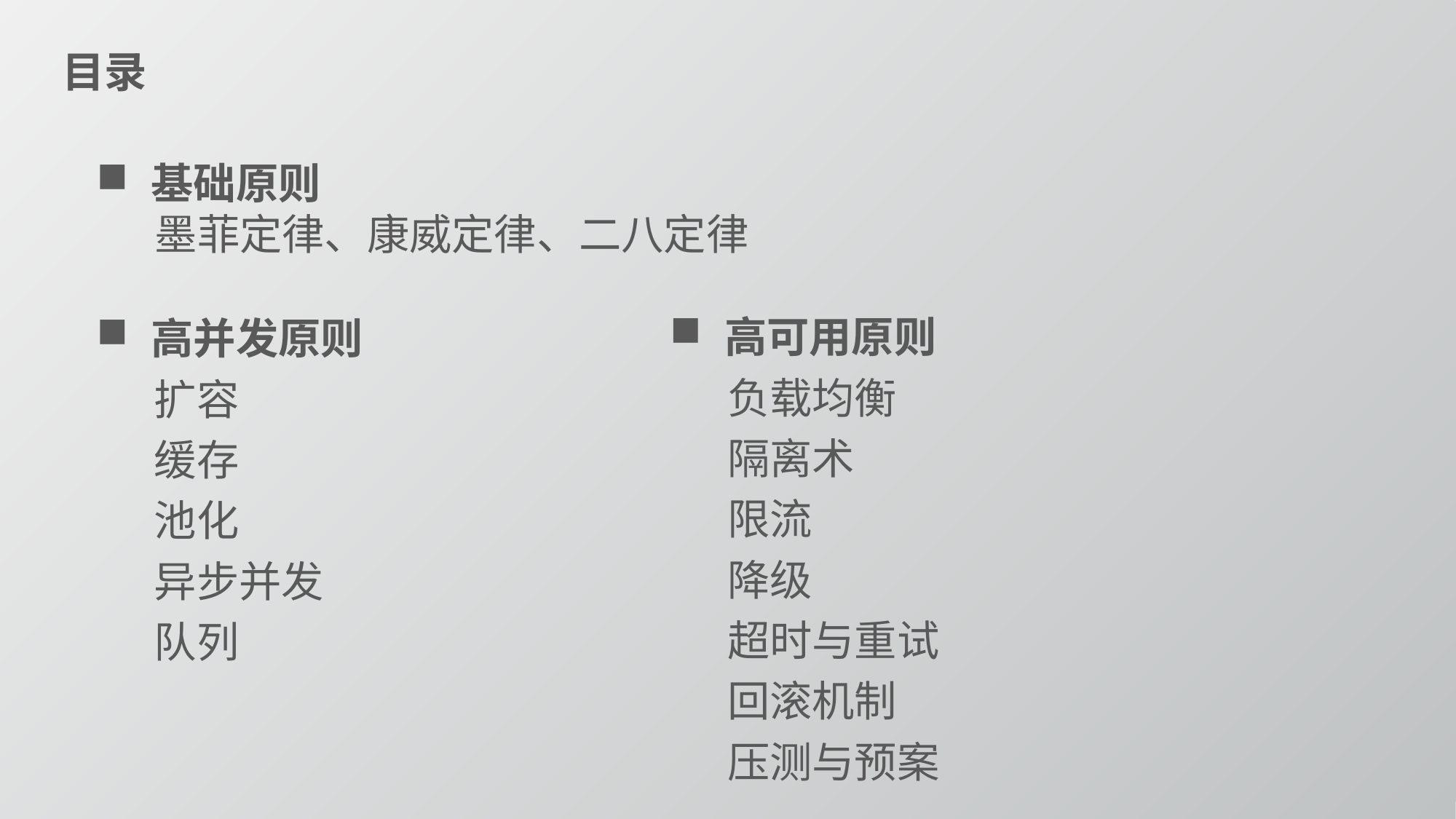

目录
基础原则
     墨菲定律、康威定律、二八定律
高可用原则
     负载均衡
     隔离术
     限流
     降级
     超时与重试
     回滚机制
     压测与预案
高并发原则
     扩容
     缓存
     池化
     异步并发
     队列